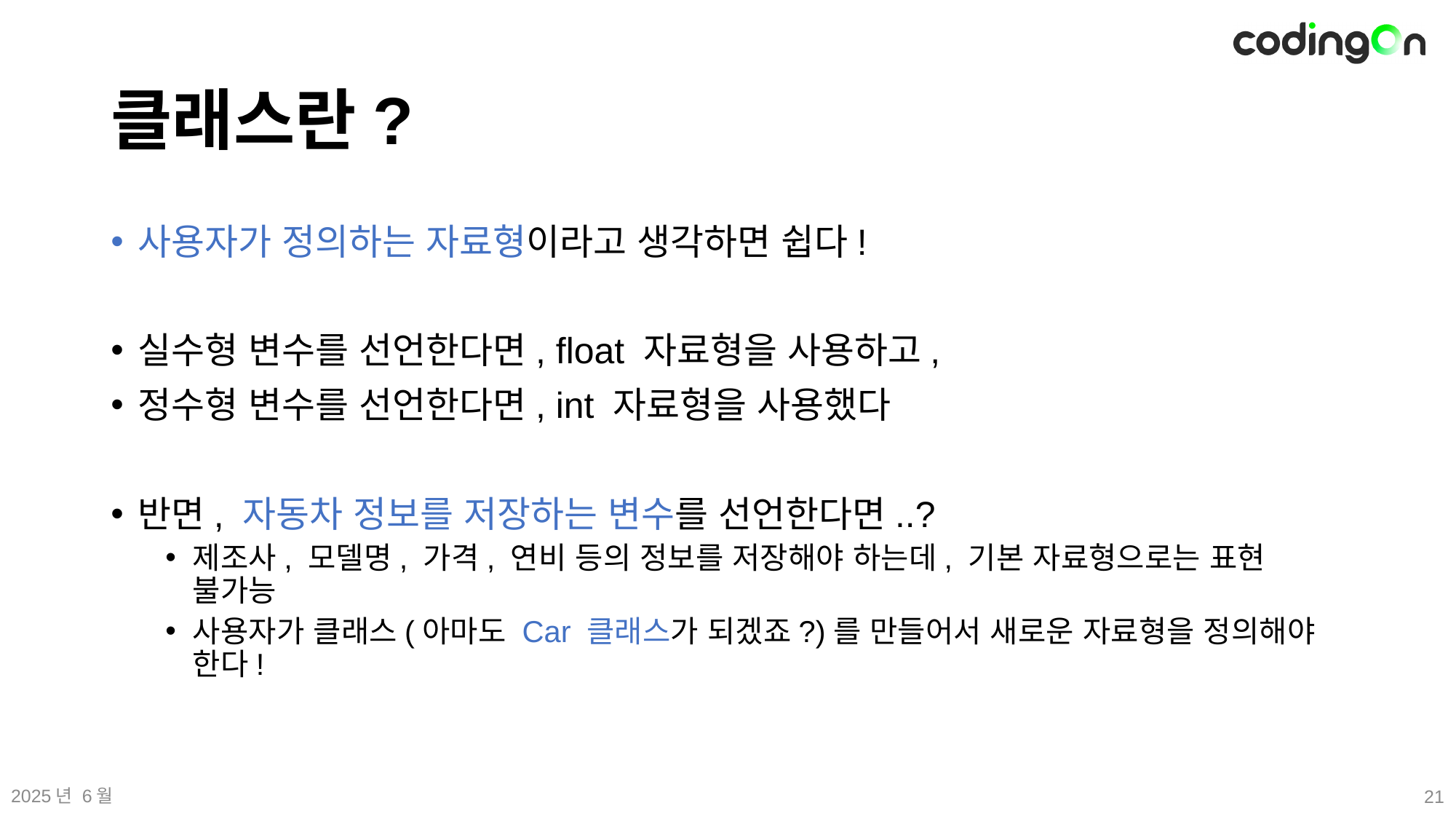

# 클래스란?
사용자가 정의하는 자료형이라고 생각하면 쉽다!

실수형 변수를 선언한다면, float 자료형을 사용하고,
정수형 변수를 선언한다면, int 자료형을 사용했다

반면, 자동차 정보를 저장하는 변수를 선언한다면..?
제조사, 모델명, 가격, 연비 등의 정보를 저장해야 하는데, 기본 자료형으로는 표현 불가능
사용자가 클래스(아마도 Car 클래스가 되겠죠?)를 만들어서 새로운 자료형을 정의해야 한다!
2025년 6월
21